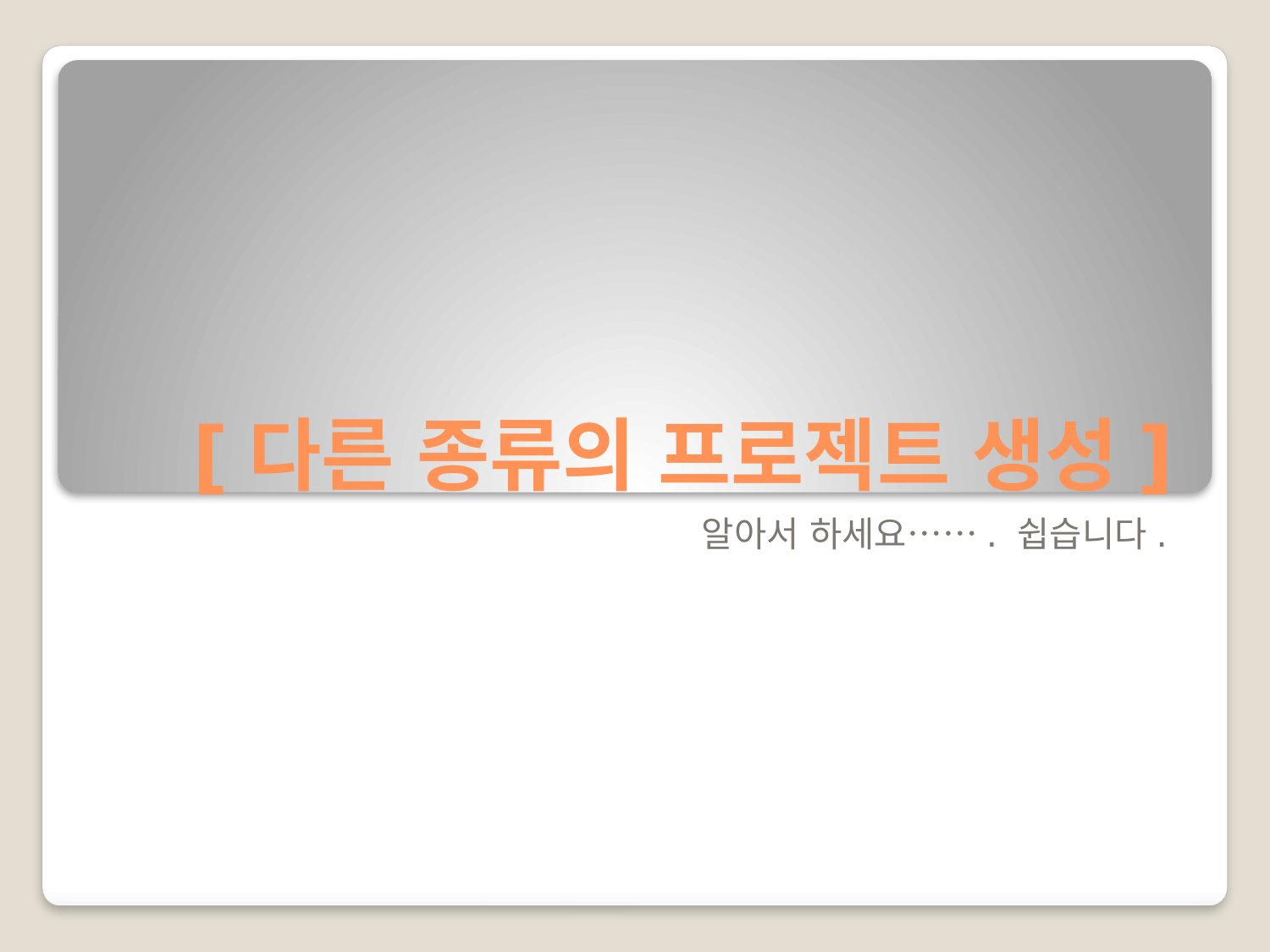

# [다른 종류의 프로젝트 생성]
알아서 하세요……. 쉽습니다.